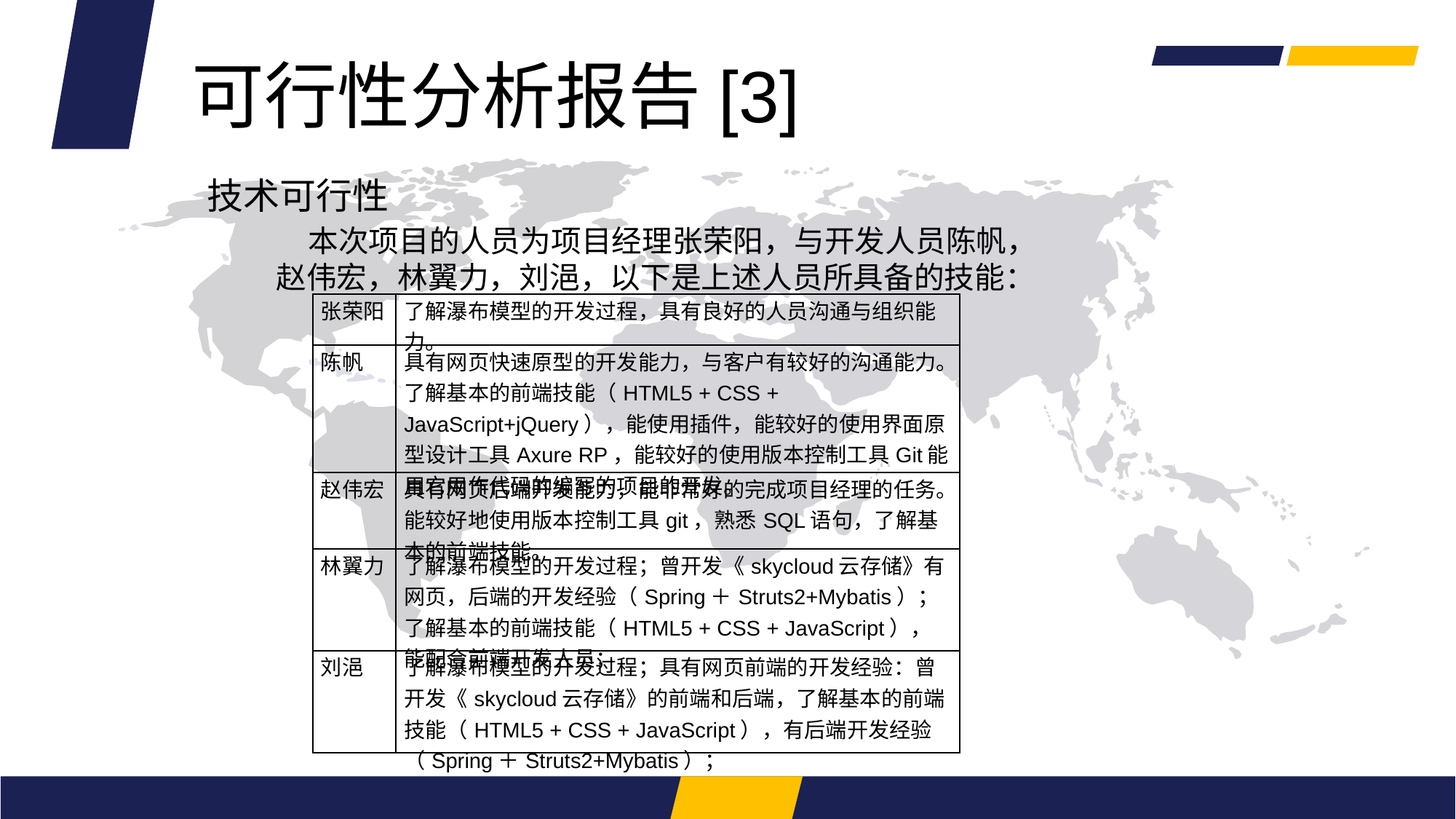

可行性分析报告[3]

技术可行性
本次项目的人员为项目经理张荣阳，与开发人员陈帆，赵伟宏，林翼力，刘浥，以下是上述人员所具备的技能：
| 张荣阳 | 了解瀑布模型的开发过程，具有良好的人员沟通与组织能力。 |
| --- | --- |
| 陈帆 | 具有网页快速原型的开发能力，与客户有较好的沟通能力。了解基本的前端技能（HTML5 + CSS + JavaScript+jQuery），能使用插件，能较好的使用界面原型设计工具Axure RP，能较好的使用版本控制工具Git能用它用作代码的编写的项目的开发。 |
| 赵伟宏 | 具有网页后端开发能力，能非常好的完成项目经理的任务。能较好地使用版本控制工具git，熟悉SQL语句，了解基本的前端技能。 |
| 林翼力 | 了解瀑布模型的开发过程；曾开发《skycloud云存储》有网页，后端的开发经验（Spring＋Struts2+Mybatis）；了解基本的前端技能（HTML5 + CSS + JavaScript），能配合前端开发人员； |
| 刘浥 | 了解瀑布模型的开发过程；具有网页前端的开发经验：曾开发《skycloud云存储》的前端和后端，了解基本的前端技能（HTML5 + CSS + JavaScript），有后端开发经验（Spring＋Struts2+Mybatis）； |